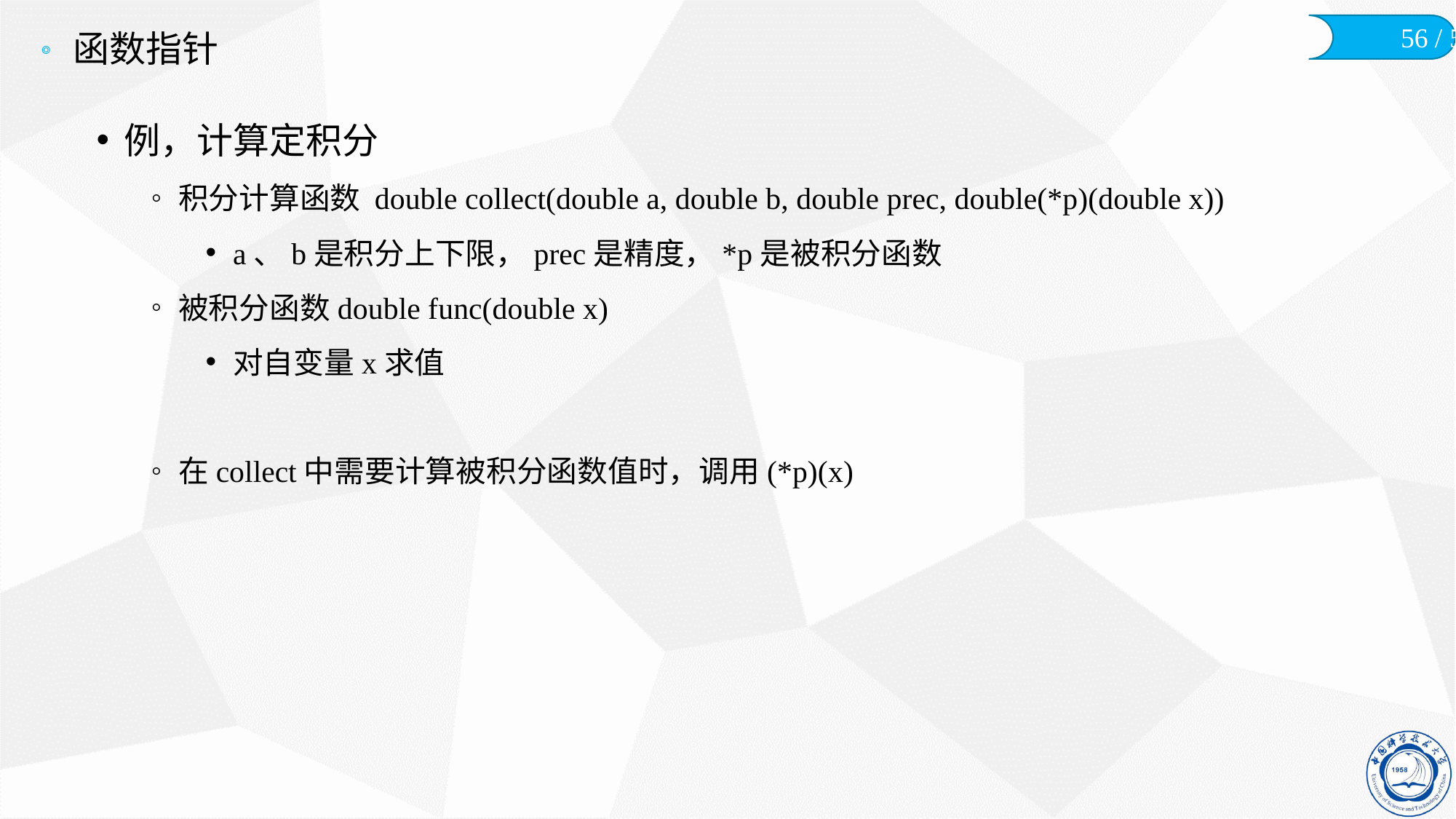

# 函数指针
例，计算定积分
积分计算函数 double collect(double a, double b, double prec, double(*p)(double x))
a、b是积分上下限，prec是精度，*p是被积分函数
被积分函数double func(double x)
对自变量x求值

在collect中需要计算被积分函数值时，调用(*p)(x)